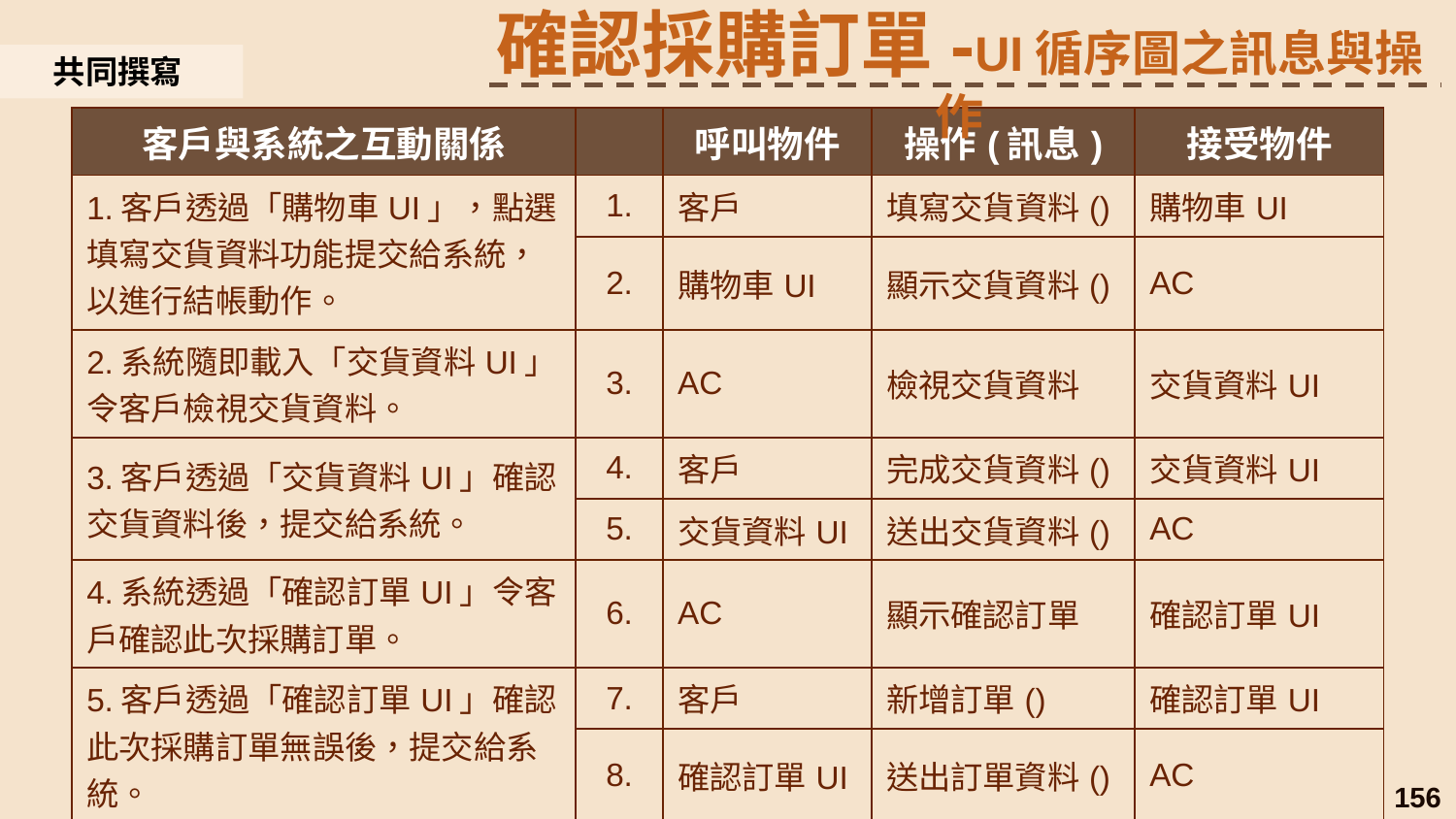

確認採購訂單-UI循序圖之訊息與操作

共同撰寫
| 客戶與系統之互動關係 |  | 呼叫物件 | 操作(訊息) | 接受物件 |
| --- | --- | --- | --- | --- |
| 1.客戶透過「購物車UI」，點選填寫交貨資料功能提交給系統，以進行結帳動作。 | 1. | 客戶 | 填寫交貨資料() | 購物車UI |
|  | 2. | 購物車UI | 顯示交貨資料() | AC |
| 2.系統隨即載入「交貨資料UI」令客戶檢視交貨資料。 | 3. | AC | 檢視交貨資料 | 交貨資料UI |
| 3.客戶透過「交貨資料UI」確認交貨資料後，提交給系統。 | 4. | 客戶 | 完成交貨資料() | 交貨資料UI |
|  | 5. | 交貨資料UI | 送出交貨資料() | AC |
| 4.系統透過「確認訂單UI」令客戶確認此次採購訂單。 | 6. | AC | 顯示確認訂單 | 確認訂單UI |
| 5.客戶透過「確認訂單UI」確認此次採購訂單無誤後，提交給系統。 | 7. | 客戶 | 新增訂單() | 確認訂單UI |
|  | 8. | 確認訂單UI | 送出訂單資料() | AC |
| 6.系統載入「謝謝光臨~UI」以告知客戶本次線上採購訂單編號。 | 9. | AC | 顯示謝謝光臨~ | 謝謝光臨~UI |
156